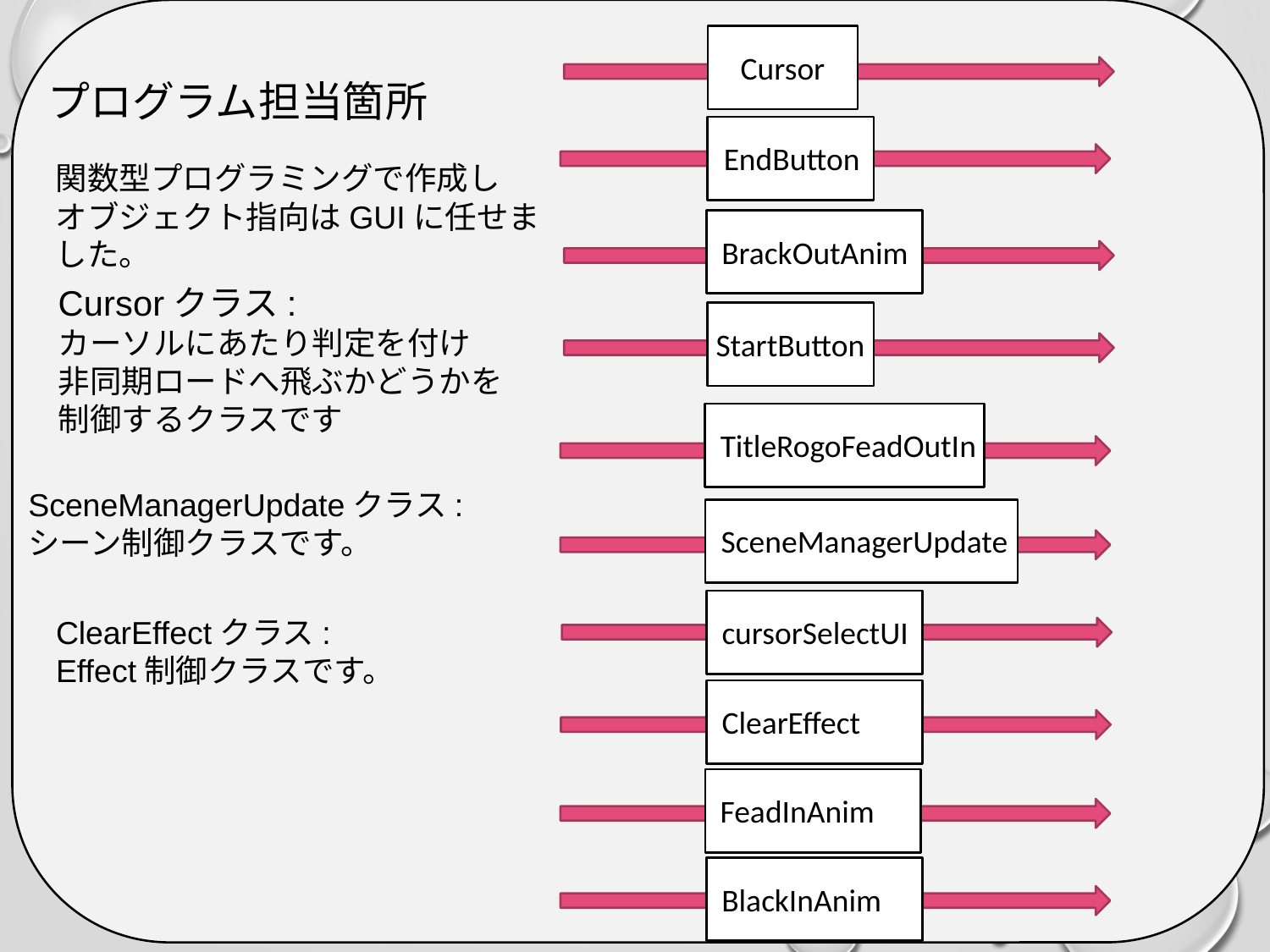

Cursor

プログラム担当箇所

EndButton

関数型プログラミングで作成し
オブジェクト指向はGUIに任せました。

BrackOutAnim

Cursorクラス:
カーソルにあたり判定を付け
非同期ロードへ飛ぶかどうかを
制御するクラスです

StartButton

TitleRogoFeadOutIn

SceneManagerUpdateクラス:
シーン制御クラスです。

SceneManagerUpdate

ClearEffectクラス:
Effect制御クラスです。
cursorSelectUI

ClearEffect

FeadInAnim

BlackInAnim